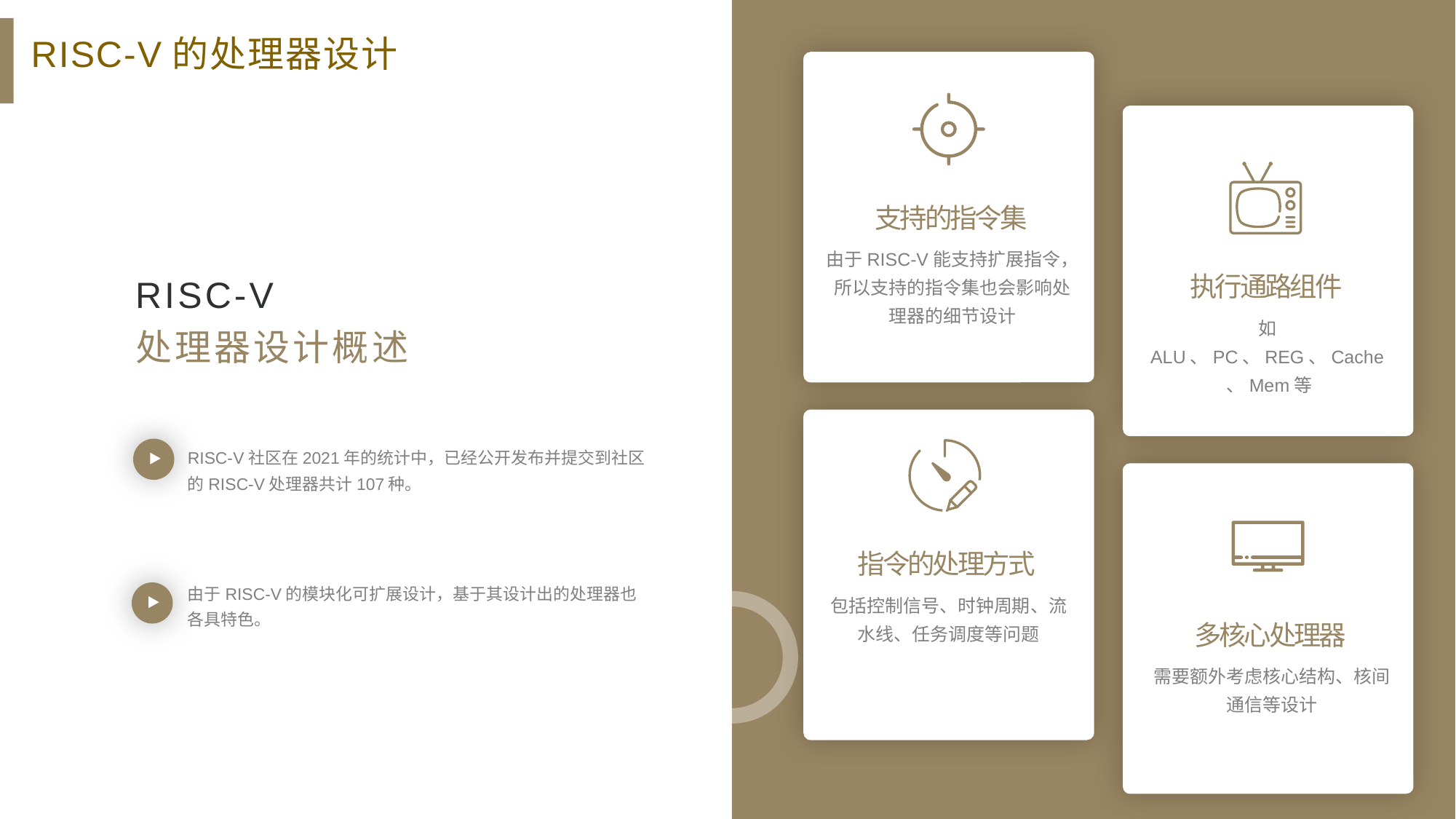

RISC-V的处理器设计

支持的指令集
由于RISC-V能支持扩展指令，所以支持的指令集也会影响处理器的细节设计
RISC-V
处理器设计概述
执行通路组件
如ALU、PC、REG、Cache、Mem等

RISC-V社区在2021年的统计中，已经公开发布并提交到社区的RISC-V处理器共计107种。

指令的处理方式
包括控制信号、时钟周期、流水线、任务调度等问题
由于RISC-V的模块化可扩展设计，基于其设计出的处理器也各具特色。

多核心处理器
需要额外考虑核心结构、核间通信等设计